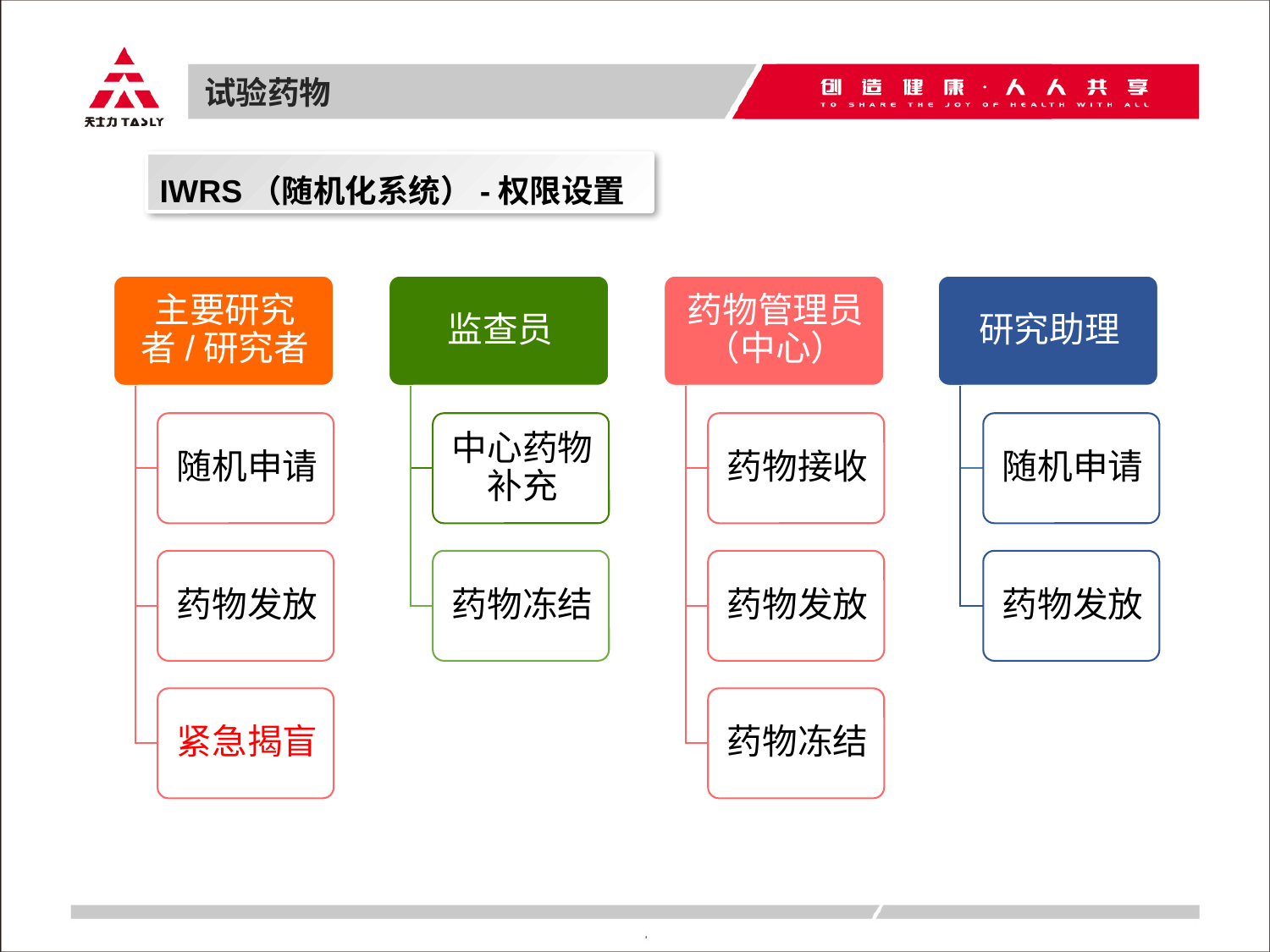

试验药物
IWRS（随机化系统）-权限设置
主要研究者/研究者
随机申请
药物发放
紧急揭盲
监查员
中心药物补充
药物冻结
药物管理员（中心）
药物接收
药物发放
药物冻结
研究助理
随机申请
药物发放